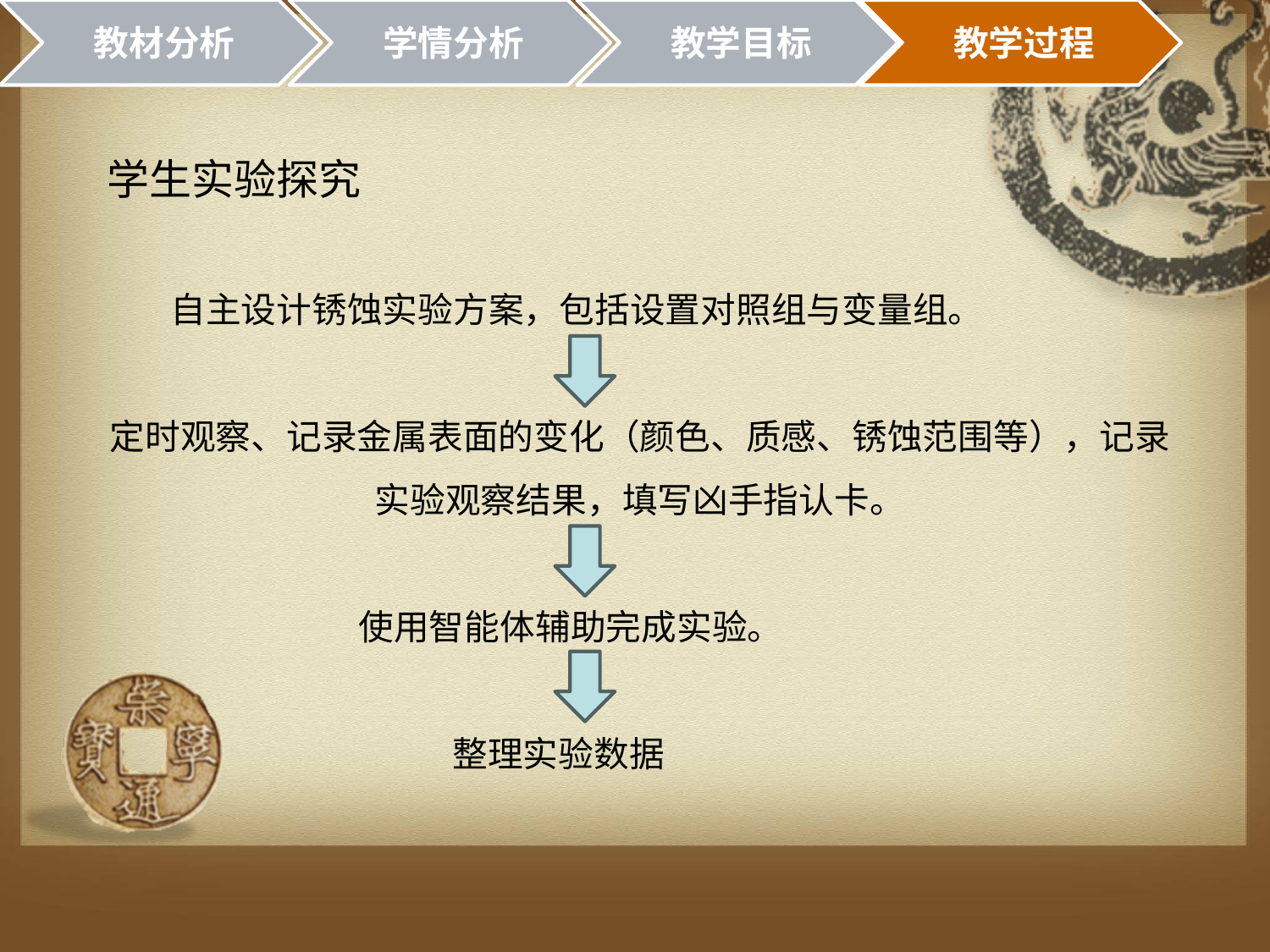

教材分析
学情分析
教学目标
教学过程
学生实验探究

       自主设计锈蚀实验方案，包括设置对照组与变量组。

定时观察、记录金属表面的变化（颜色、质感、锈蚀范围等），记录实验观察结果，填写凶手指认卡。

                               使用智能体辅助完成实验。

                                           整理实验数据